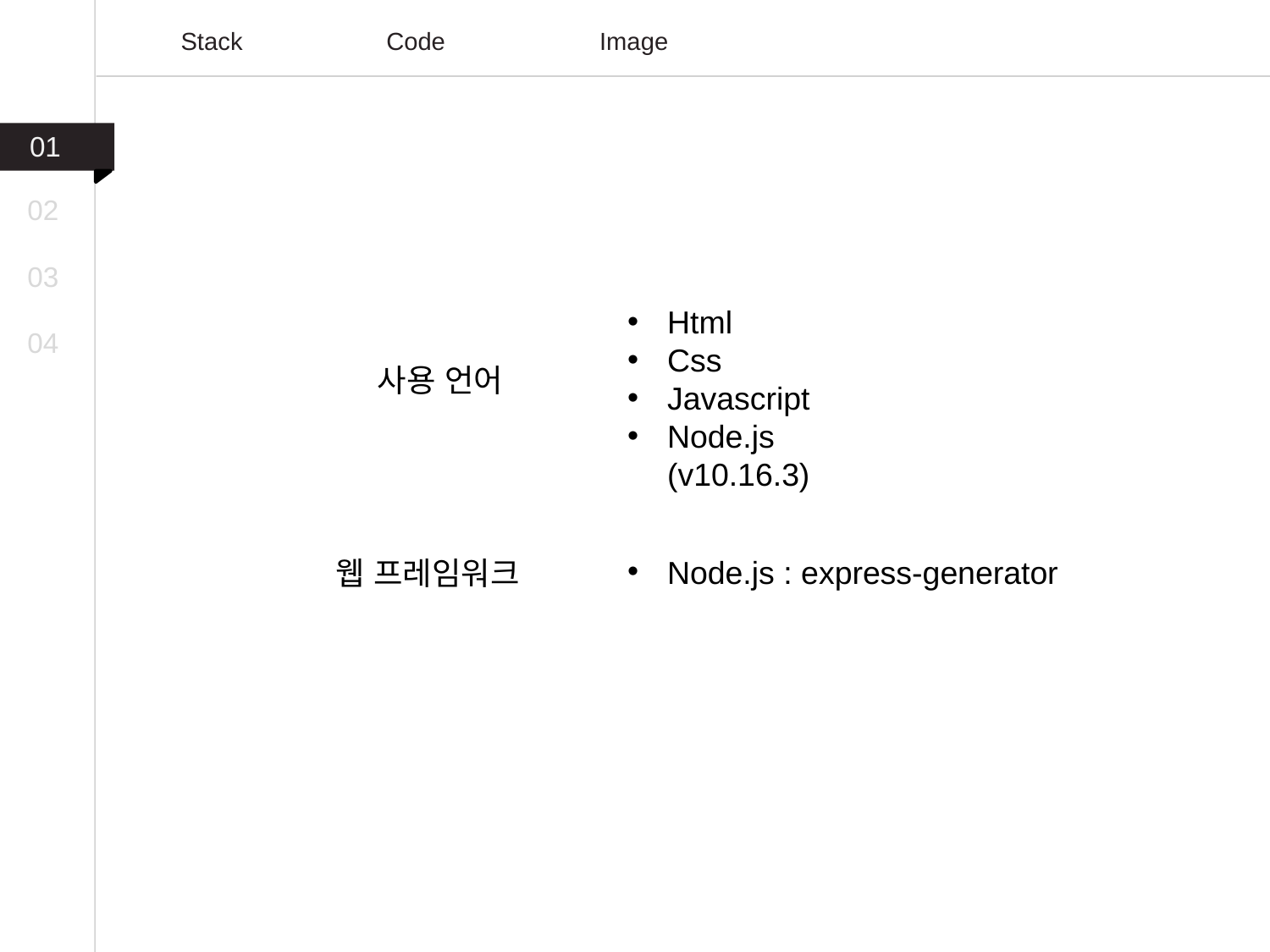

Stack
Code
Image
01

02
03
Html
Css
Javascript
Node.js (v10.16.3)
04
사용 언어
Node.js : express-generator
웹 프레임워크